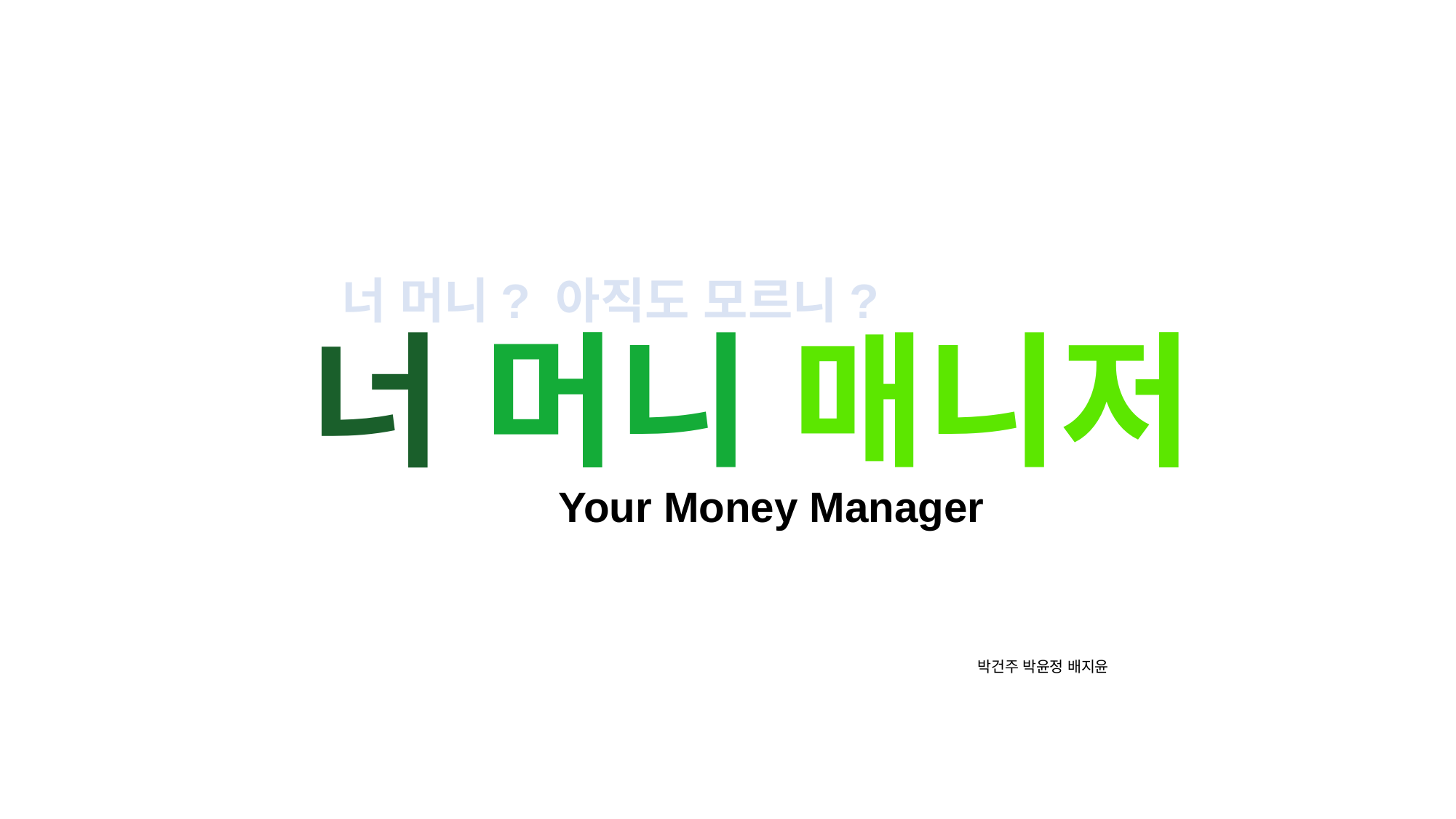

너 머니 매니저
Your Money Manager
# 너 머니? 아직도 모르니?
 박건주 박윤정 배지윤